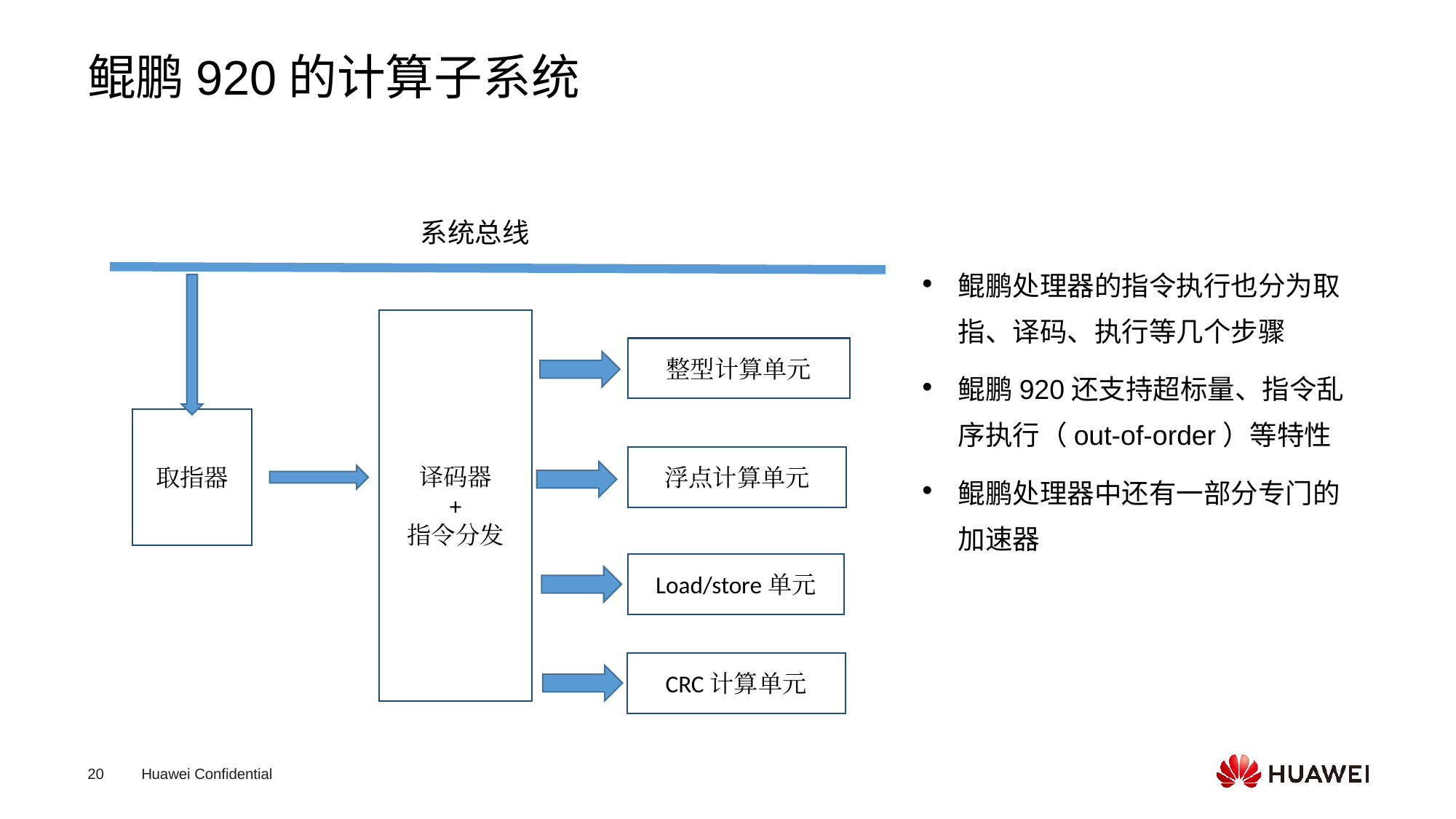

# 鲲鹏920的计算子系统
系统总线
鲲鹏处理器的指令执行也分为取指、译码、执行等几个步骤
鲲鹏920还支持超标量、指令乱序执行（out-of-order）等特性
鲲鹏处理器中还有一部分专门的加速器

译码器
+
指令分发
整型计算单元

取指器
浮点计算单元

Load/store单元

CRC计算单元